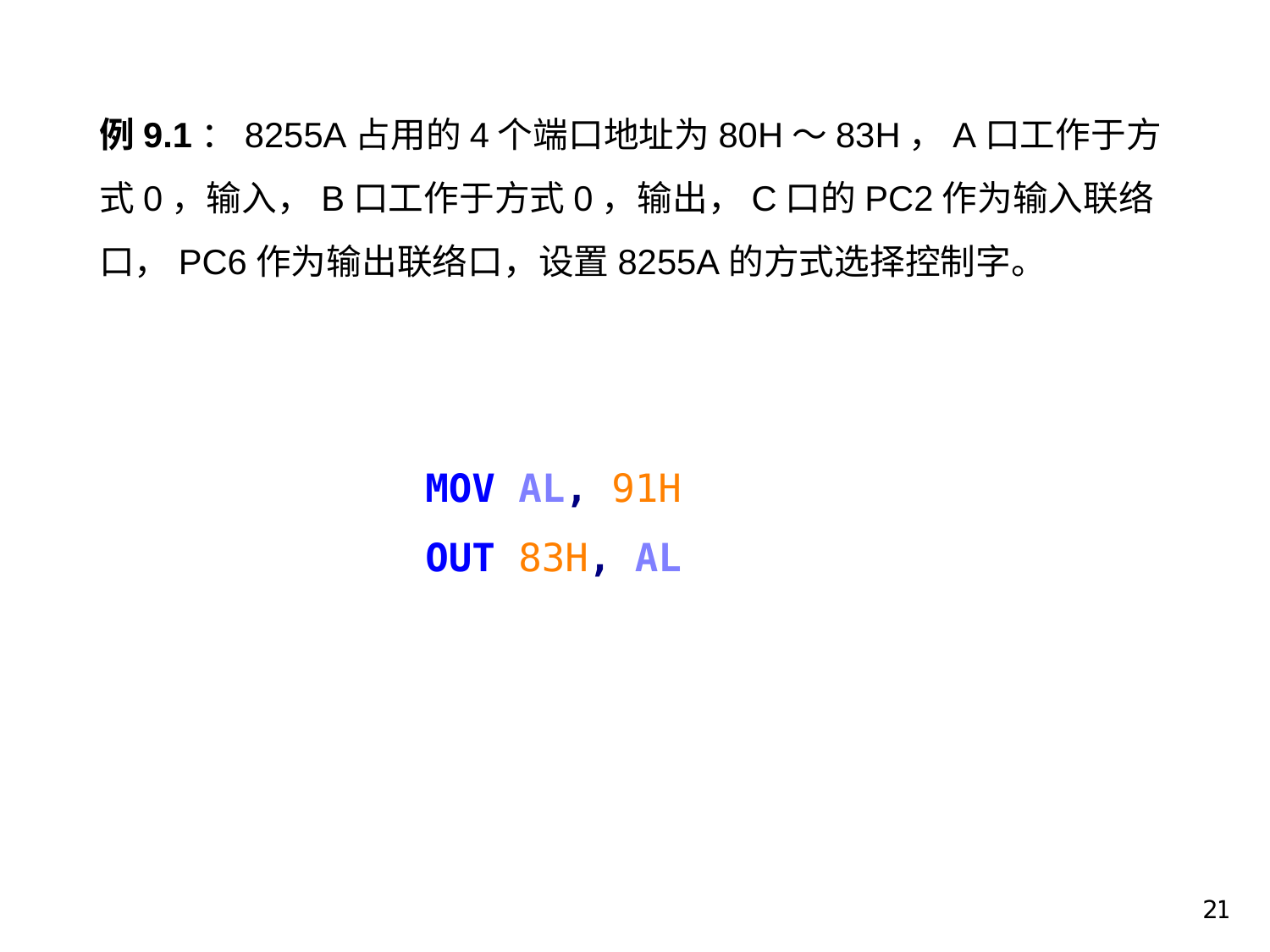

例9.1：8255A占用的4个端口地址为80H～83H，A口工作于方式0，输入，B口工作于方式0，输出，C口的PC2作为输入联络口，PC6作为输出联络口，设置8255A的方式选择控制字。
MOV AL, 91H
OUT 83H, AL
21